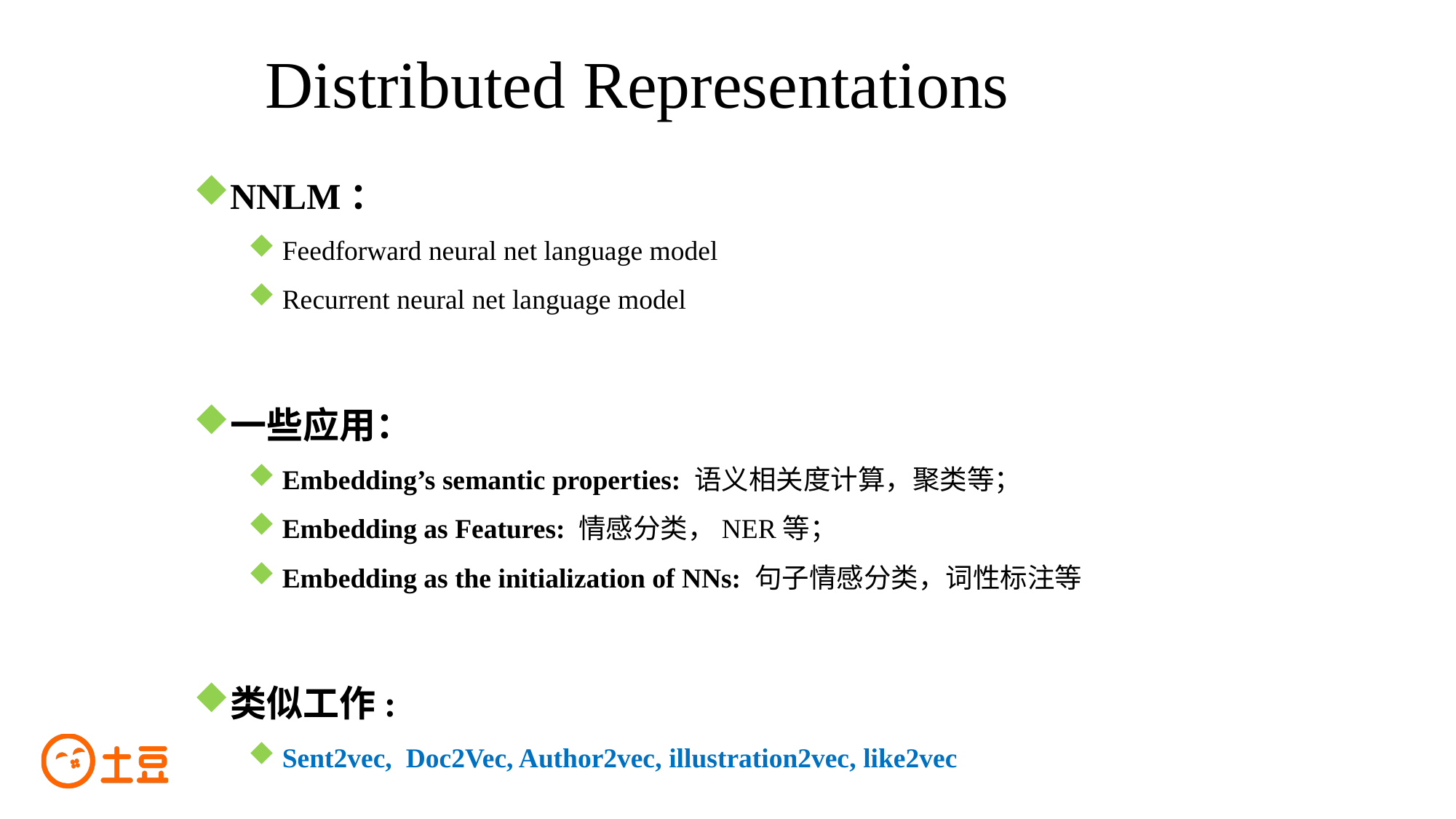

# Distributed Representations
NNLM：
Feedforward neural net language model
Recurrent neural net language model

一些应用：
Embedding’s semantic properties: 语义相关度计算，聚类等；
Embedding as Features: 情感分类，NER等；
Embedding as the initialization of NNs: 句子情感分类，词性标注等

类似工作:
Sent2vec,  Doc2Vec, Author2vec, illustration2vec, like2vec